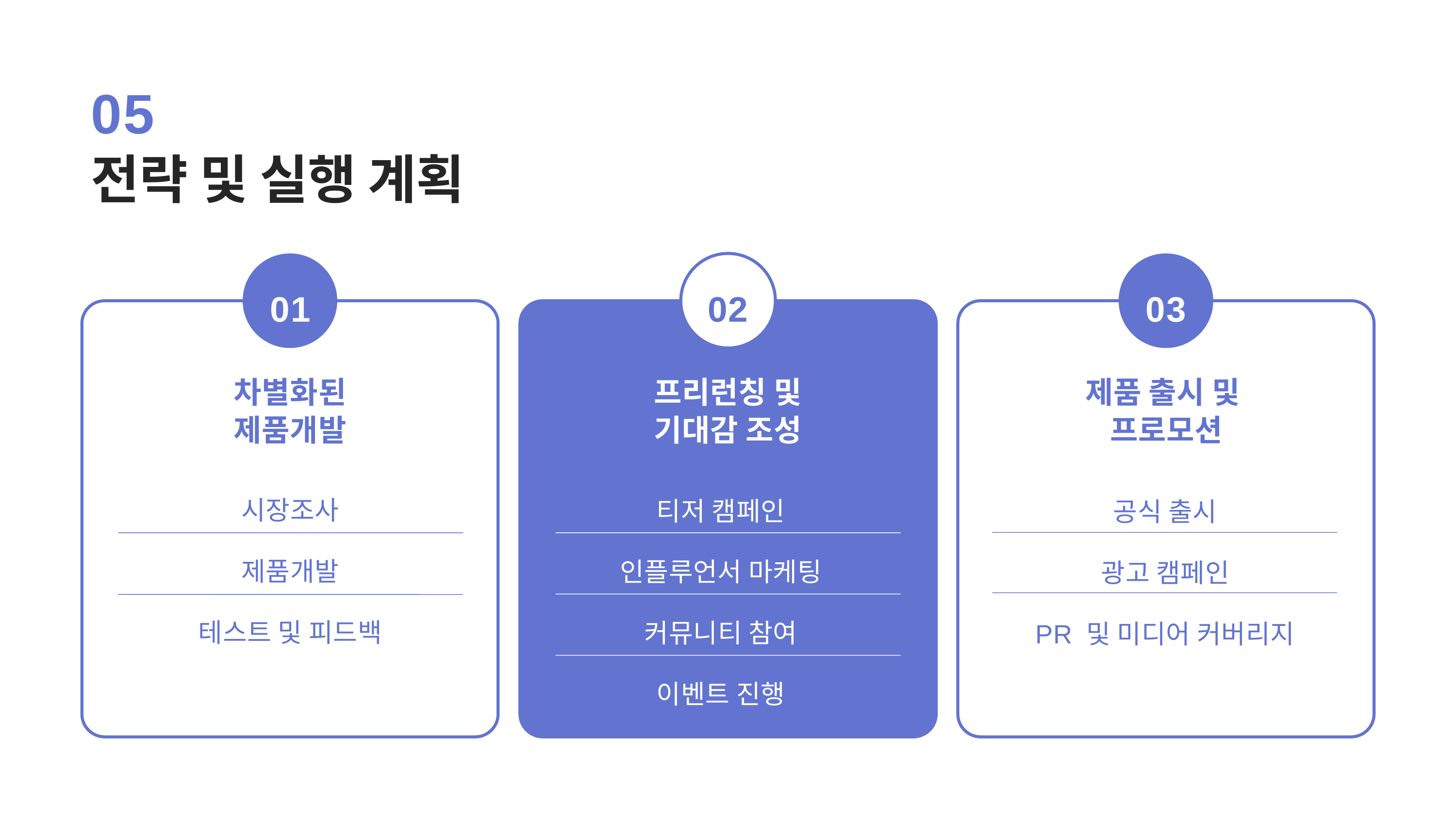

05
전략 및 실행 계획

01
02
03

차별화된
제품개발
프리런칭 및
기대감 조성
제품 출시 및
프로모션
시장조사
제품개발
테스트 및 피드백
티저 캠페인
인플루언서 마케팅
커뮤니티 참여
이벤트 진행
공식 출시
광고 캠페인
PR 및 미디어 커버리지